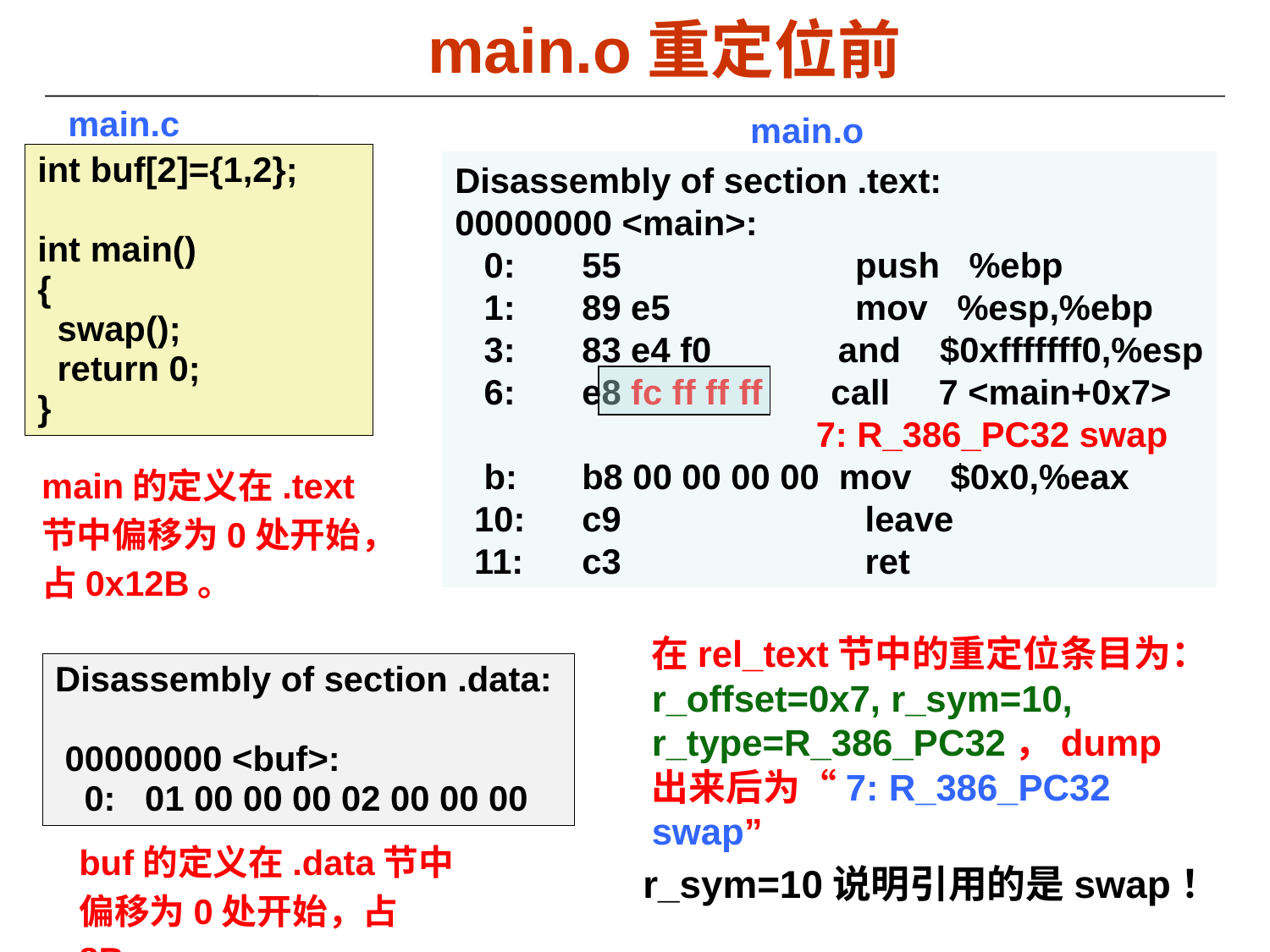

main.o重定位前
main.c
main.o
Disassembly of section .text:
00000000 <main>:
   0:	55                   	  push   %ebp
   1:	89 e5              	  mov   %esp,%ebp
   3:	83 e4 f0             and    $0xfffffff0,%esp
   6:	e8 fc ff ff ff       call     7 <main+0x7>
		           7: R_386_PC32 swap
   b:	b8 00 00 00 00  mov    $0x0,%eax
  10:	c9                   	   leave
  11:	c3                   	   ret
int buf[2]={1,2};

int main()
{
  swap();
  return 0;
}

main的定义在.text节中偏移为0处开始，占0x12B。
在rel_text节中的重定位条目为：r_offset=0x7, r_sym=10, r_type=R_386_PC32，dump出来后为“7: R_386_PC32 swap”
Disassembly of section .data:

 00000000 <buf>:
   0:   01 00 00 00 02 00 00 00
buf的定义在.data节中偏移为0处开始，占8B。
r_sym=10说明引用的是swap！